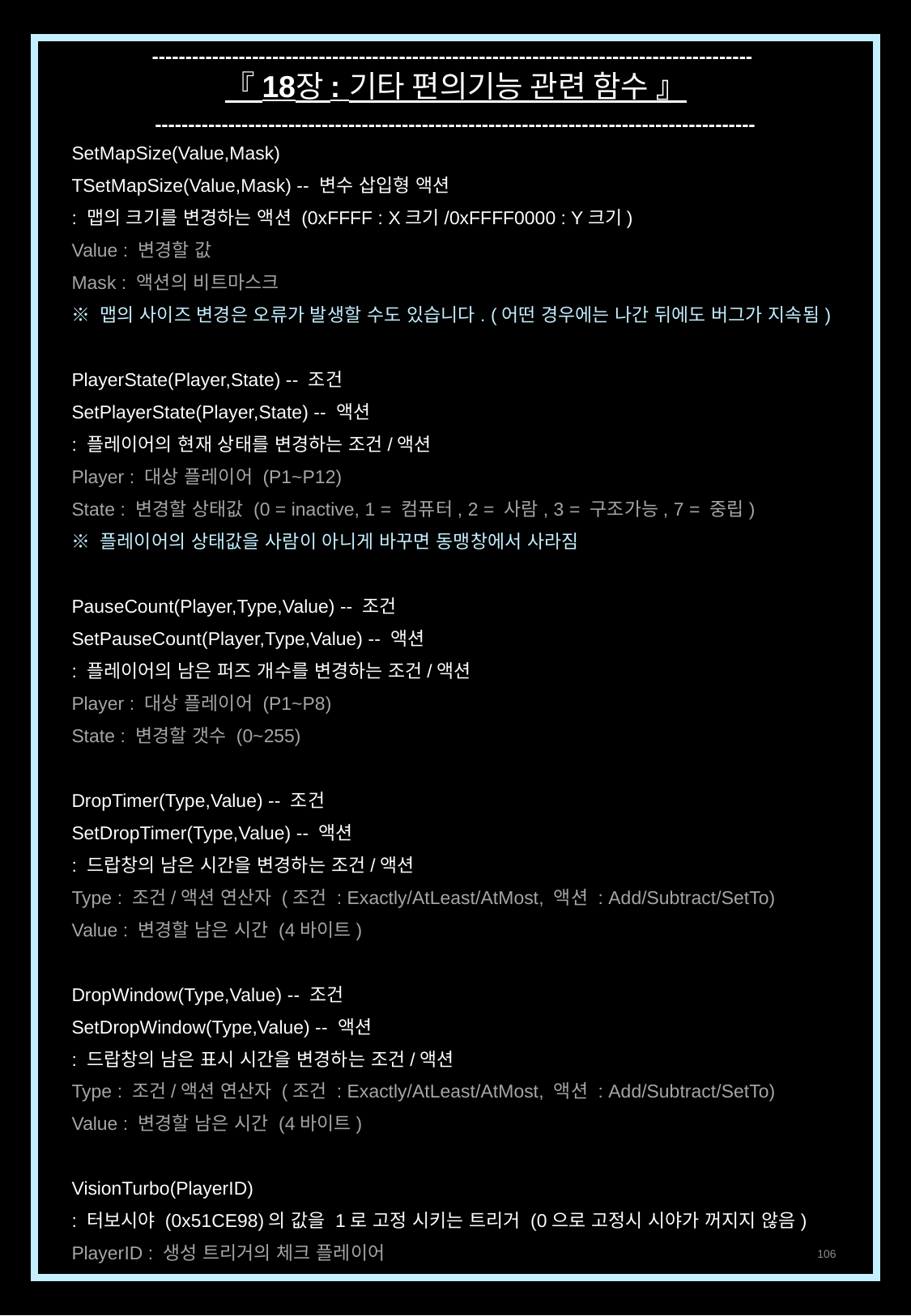

------------------------------------------------------------------------------------------
『 18장 : 기타 편의기능 관련 함수 』
------------------------------------------------------------------------------------------

SetMapSize(Value,Mask)
TSetMapSize(Value,Mask) -- 변수 삽입형 액션
: 맵의 크기를 변경하는 액션 (0xFFFF : X크기/0xFFFF0000 : Y크기)
Value : 변경할 값
Mask : 액션의 비트마스크
※ 맵의 사이즈 변경은 오류가 발생할 수도 있습니다. (어떤 경우에는 나간 뒤에도 버그가 지속됨)

PlayerState(Player,State) -- 조건
SetPlayerState(Player,State) -- 액션
: 플레이어의 현재 상태를 변경하는 조건/액션
Player : 대상 플레이어 (P1~P12)
State : 변경할 상태값 (0 = inactive, 1 = 컴퓨터, 2 = 사람, 3 = 구조가능, 7 = 중립)
※ 플레이어의 상태값을 사람이 아니게 바꾸면 동맹창에서 사라짐

PauseCount(Player,Type,Value) -- 조건
SetPauseCount(Player,Type,Value) -- 액션
: 플레이어의 남은 퍼즈 개수를 변경하는 조건/액션
Player : 대상 플레이어 (P1~P8)
State : 변경할 갯수 (0~255)

DropTimer(Type,Value) -- 조건
SetDropTimer(Type,Value) -- 액션
: 드랍창의 남은 시간을 변경하는 조건/액션
Type : 조건/액션 연산자 (조건 : Exactly/AtLeast/AtMost, 액션 : Add/Subtract/SetTo)
Value : 변경할 남은 시간 (4바이트)

DropWindow(Type,Value) -- 조건
SetDropWindow(Type,Value) -- 액션
: 드랍창의 남은 표시 시간을 변경하는 조건/액션
Type : 조건/액션 연산자 (조건 : Exactly/AtLeast/AtMost, 액션 : Add/Subtract/SetTo)
Value : 변경할 남은 시간 (4바이트)

VisionTurbo(PlayerID)
: 터보시야 (0x51CE98)의 값을 1로 고정 시키는 트리거 (0으로 고정시 시야가 꺼지지 않음)
PlayerID : 생성 트리거의 체크 플레이어
106